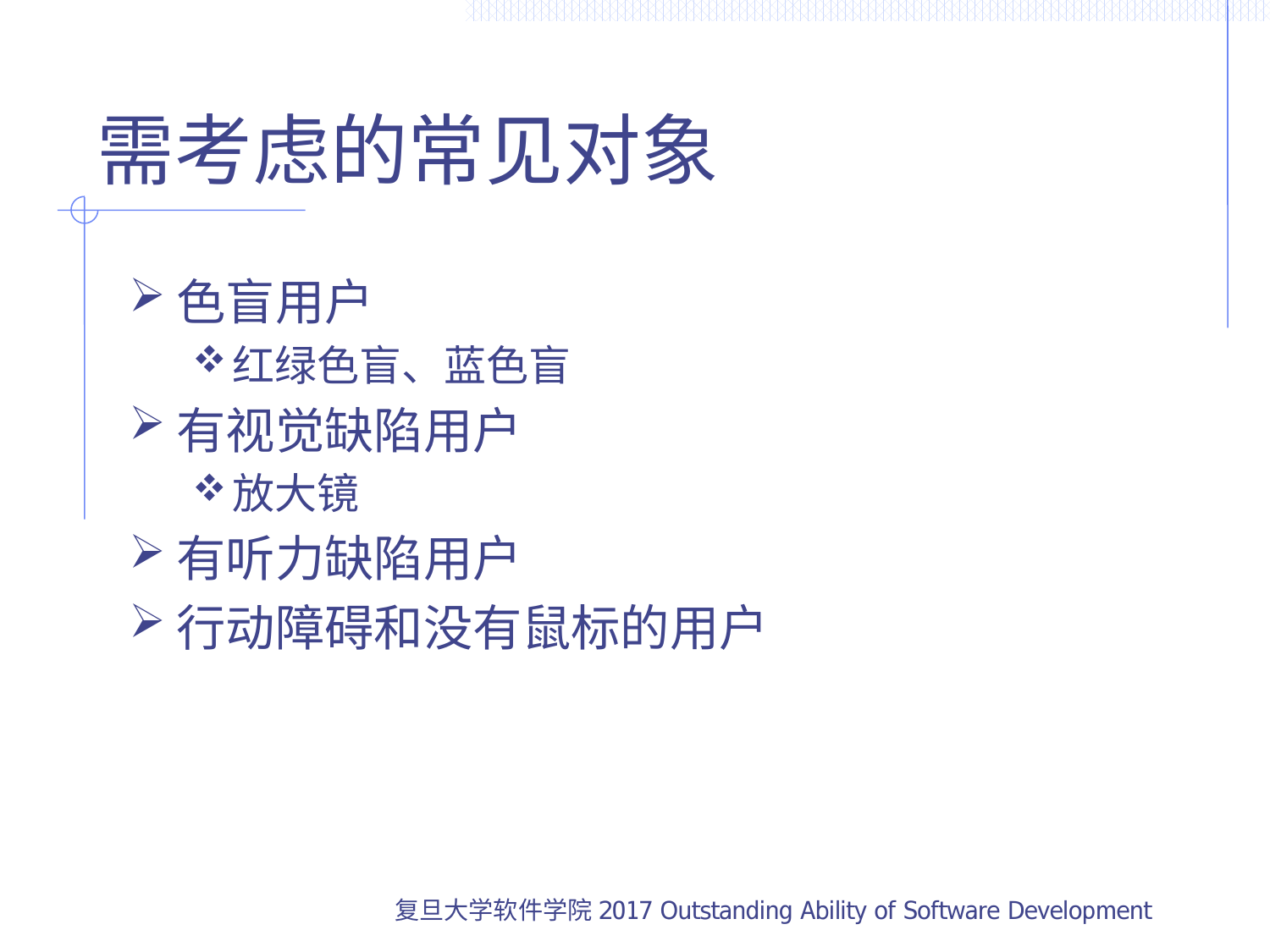

# 需考虑的常见对象
色盲用户
红绿色盲、蓝色盲
有视觉缺陷用户
放大镜
有听力缺陷用户
行动障碍和没有鼠标的用户